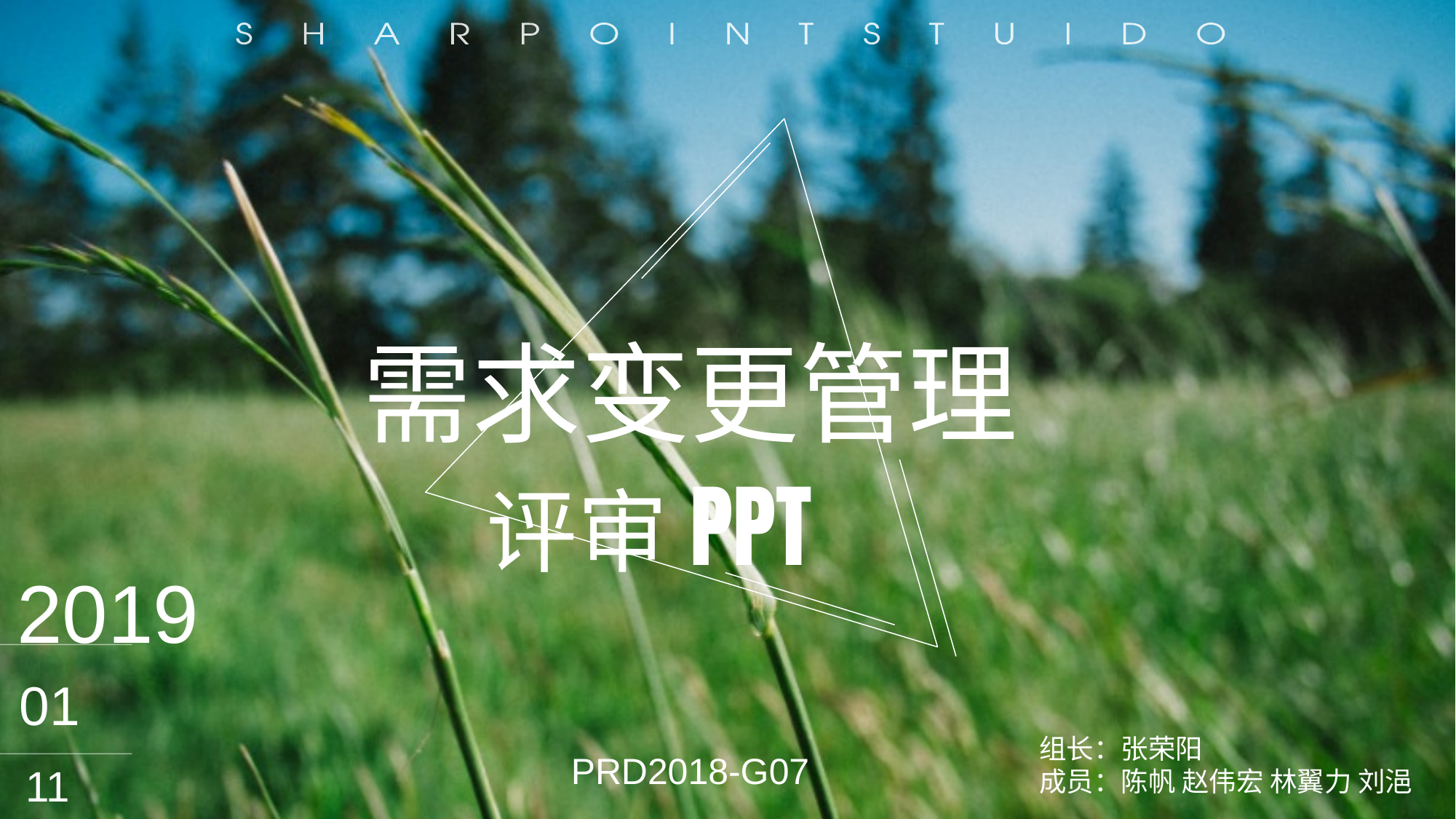

需求变更管理
    评审PPT
2019
01
组长：张荣阳
成员：陈帆 赵伟宏 林翼力 刘浥
PRD2018-G07
11